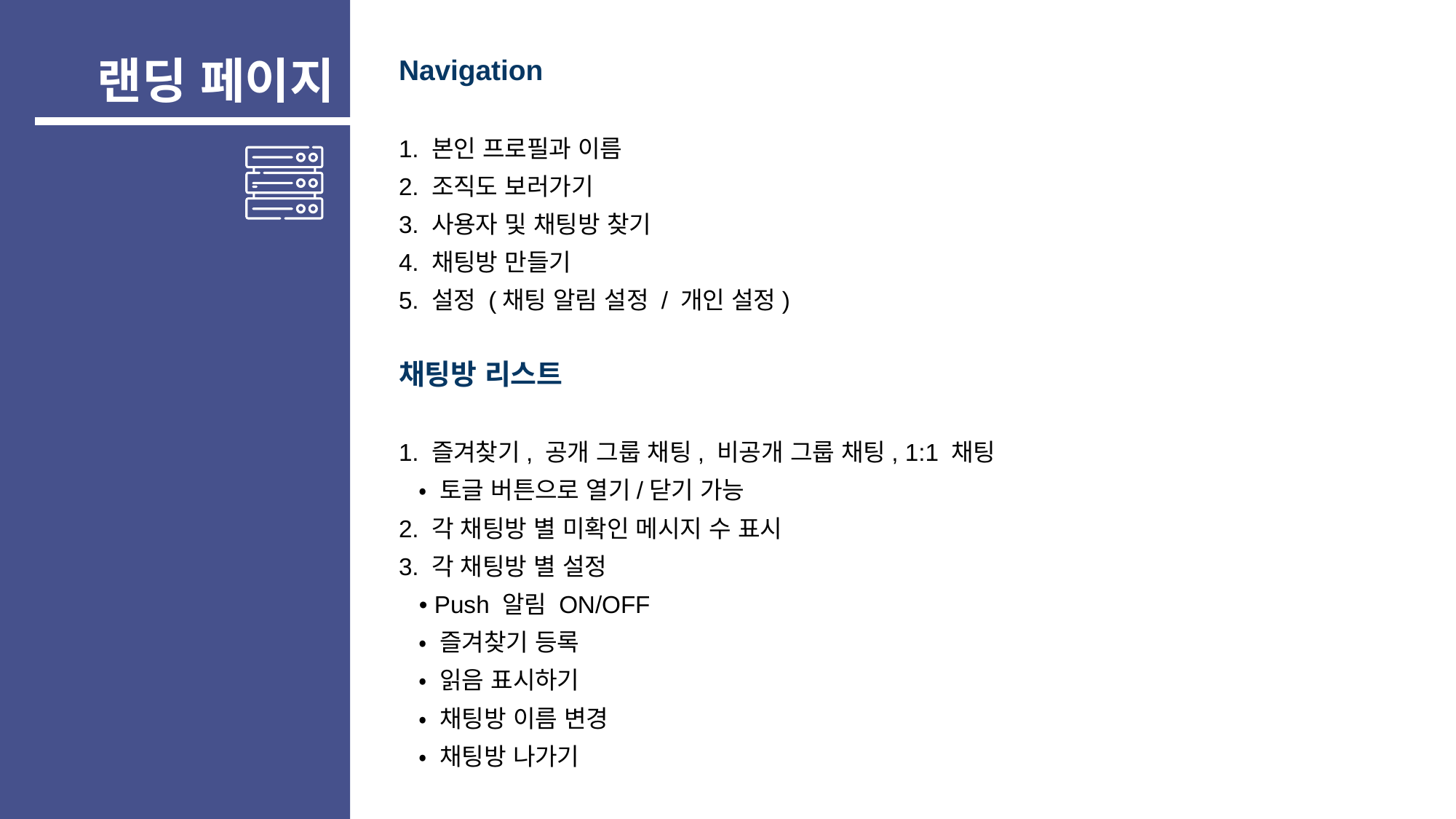

Navigation

1. 본인 프로필과 이름
2. 조직도 보러가기
3. 사용자 및 채팅방 찾기
4. 채팅방 만들기
5. 설정 (채팅 알림 설정 / 개인 설정)

채팅방 리스트

1. 즐겨찾기, 공개 그룹 채팅, 비공개 그룹 채팅, 1:1 채팅
   • 토글 버튼으로 열기/닫기 가능
2. 각 채팅방 별 미확인 메시지 수 표시
3. 각 채팅방 별 설정
   • Push 알림 ON/OFF
   • 즐겨찾기 등록
   • 읽음 표시하기
   • 채팅방 이름 변경
   • 채팅방 나가기
랜딩 페이지